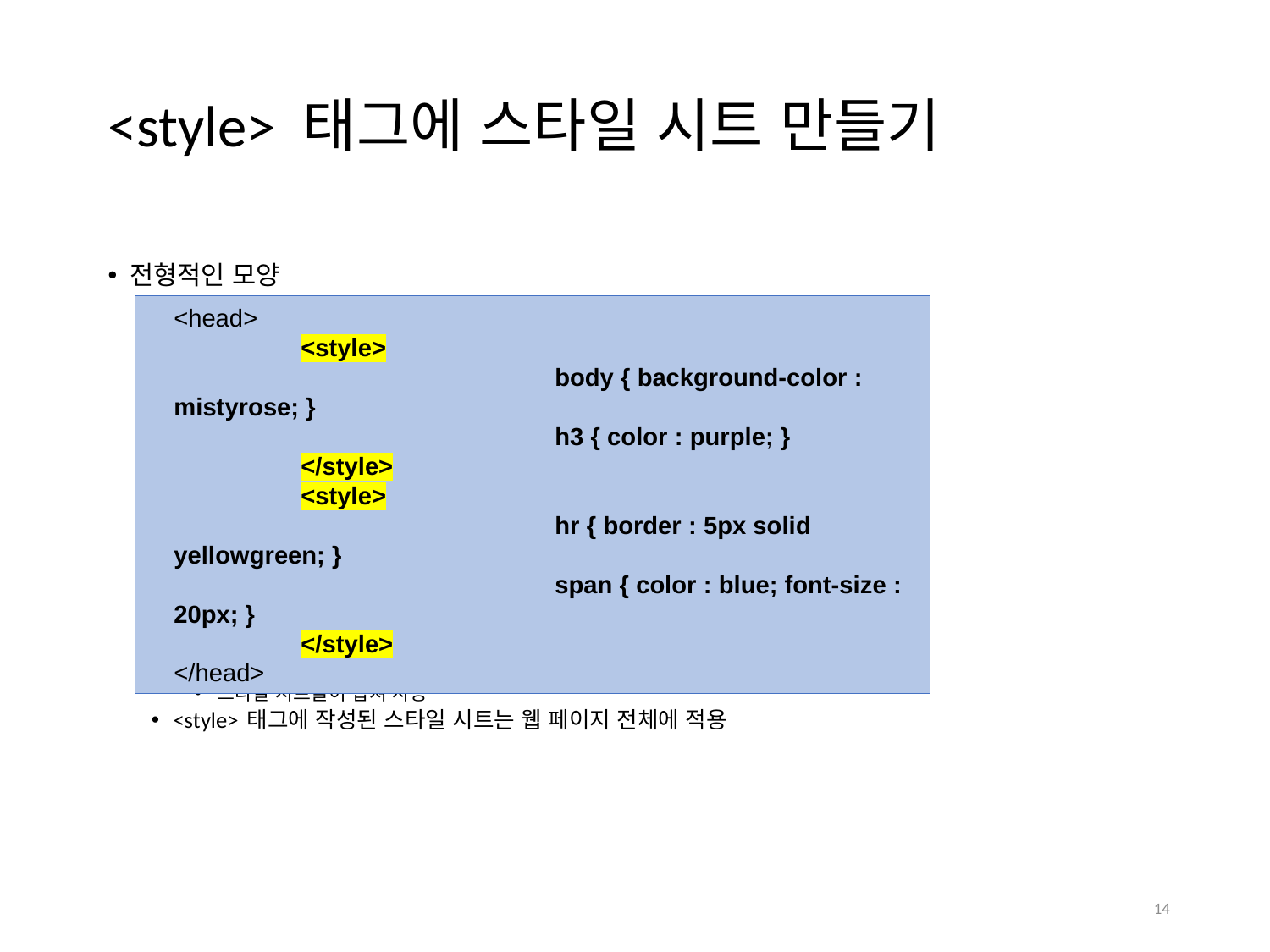

# <style> 태그에 스타일 시트 만들기
전형적인 모양

<style> 태그는 <head> 태그 내에서만 사용
<style> 태그는 여러 번 작성 가능
스타일 시트들이 합쳐 사용
<style> 태그에 작성된 스타일 시트는 웹 페이지 전체에 적용

<head>
	<style>
			body { background-color : mistyrose; }
			h3 { color : purple; }
	</style>
	<style>
			hr { border : 5px solid yellowgreen; }
			span { color : blue; font-size : 20px; }
	</style>
</head>
14